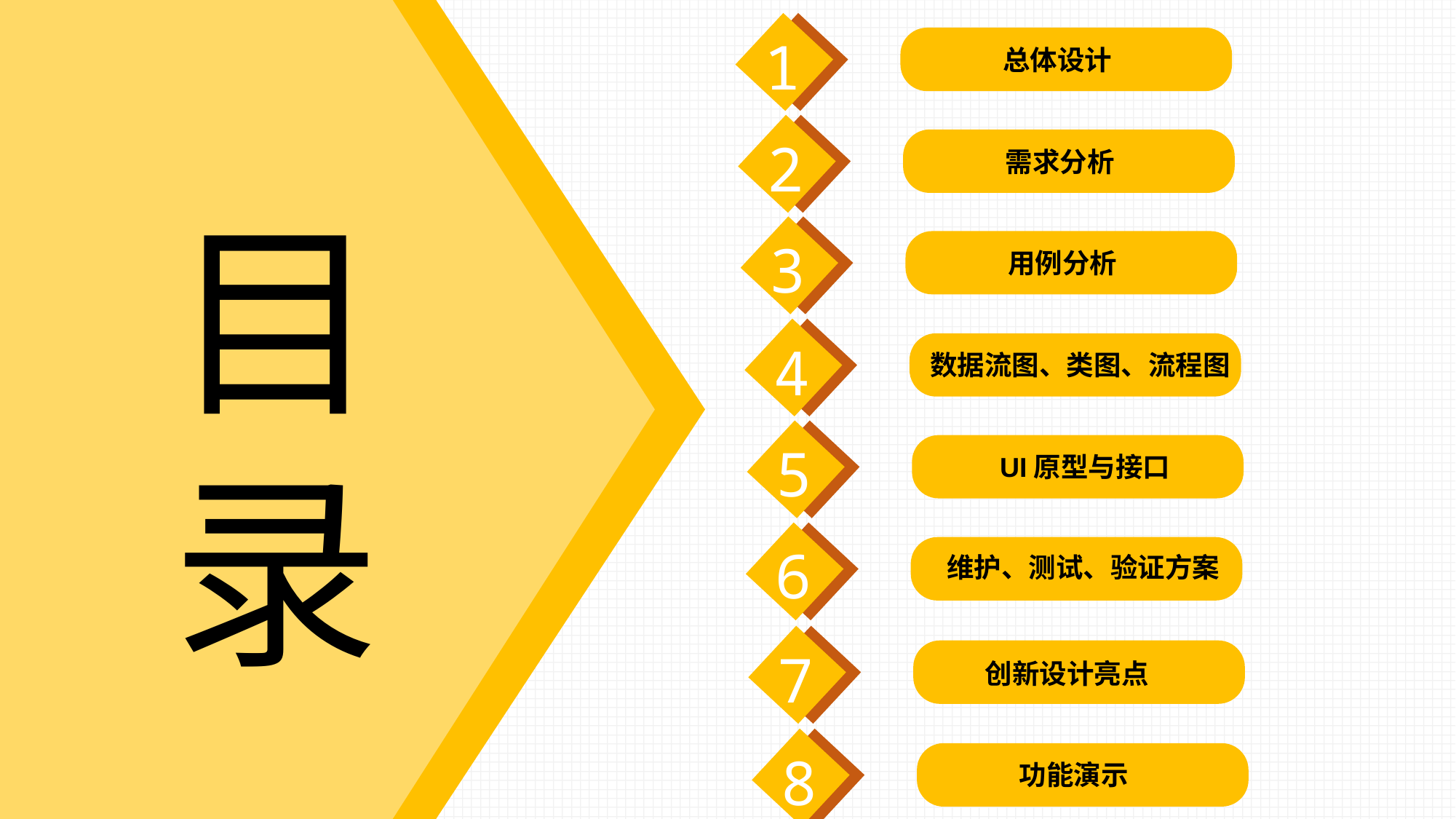

1

总体设计
2

需求分析
目录
3

用例分析
4

数据流图、类图、流程图
5

UI原型与接口
6

维护、测试、验证方案
7

创新设计亮点
8

功能演示